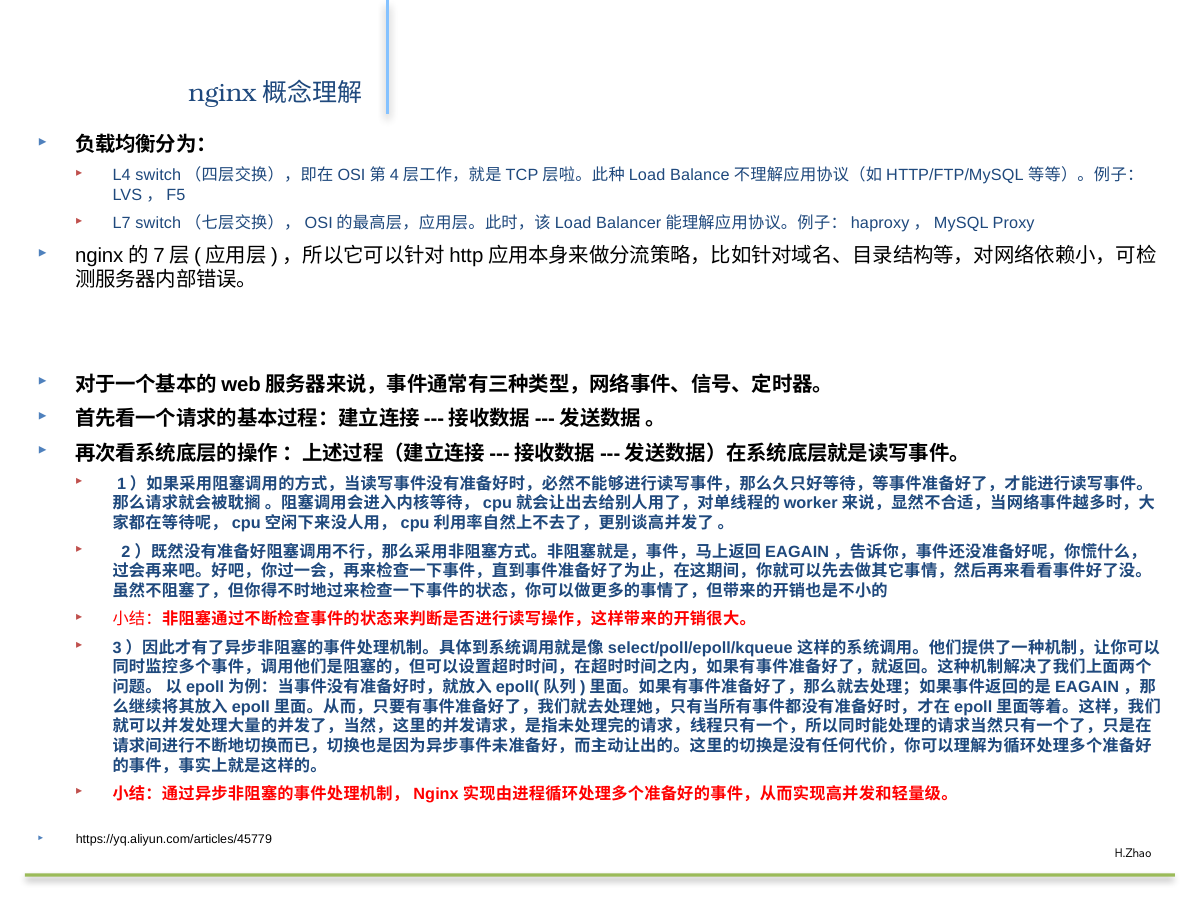

# nginx概念理解

负载均衡分为：
L4 switch（四层交换），即在OSI第4层工作，就是TCP层啦。此种Load Balance不理解应用协议（如HTTP/FTP/MySQL等等）。例子：LVS，F5
L7 switch（七层交换），OSI的最高层，应用层。此时，该Load Balancer能理解应用协议。例子：haproxy，MySQL Proxy
nginx的7层(应用层)，所以它可以针对http应用本身来做分流策略，比如针对域名、目录结构等，对网络依赖小，可检测服务器内部错误。

对于一个基本的web服务器来说，事件通常有三种类型，网络事件、信号、定时器。
首先看一个请求的基本过程：建立连接---接收数据---发送数据 。
再次看系统底层的操作 ：上述过程（建立连接---接收数据---发送数据）在系统底层就是读写事件。
 1）如果采用阻塞调用的方式，当读写事件没有准备好时，必然不能够进行读写事件，那么久只好等待，等事件准备好了，才能进行读写事件。那么请求就会被耽搁 。阻塞调用会进入内核等待，cpu就会让出去给别人用了，对单线程的worker来说，显然不合适，当网络事件越多时，大家都在等待呢，cpu空闲下来没人用，cpu利用率自然上不去了，更别谈高并发了 。
  2）既然没有准备好阻塞调用不行，那么采用非阻塞方式。非阻塞就是，事件，马上返回EAGAIN，告诉你，事件还没准备好呢，你慌什么，过会再来吧。好吧，你过一会，再来检查一下事件，直到事件准备好了为止，在这期间，你就可以先去做其它事情，然后再来看看事件好了没。虽然不阻塞了，但你得不时地过来检查一下事件的状态，你可以做更多的事情了，但带来的开销也是不小的
小结：非阻塞通过不断检查事件的状态来判断是否进行读写操作，这样带来的开销很大。
3）因此才有了异步非阻塞的事件处理机制。具体到系统调用就是像select/poll/epoll/kqueue这样的系统调用。他们提供了一种机制，让你可以同时监控多个事件，调用他们是阻塞的，但可以设置超时时间，在超时时间之内，如果有事件准备好了，就返回。这种机制解决了我们上面两个问题。 以epoll为例：当事件没有准备好时，就放入epoll(队列)里面。如果有事件准备好了，那么就去处理；如果事件返回的是EAGAIN，那么继续将其放入epoll里面。从而，只要有事件准备好了，我们就去处理她，只有当所有事件都没有准备好时，才在epoll里面等着。这样，我们就可以并发处理大量的并发了，当然，这里的并发请求，是指未处理完的请求，线程只有一个，所以同时能处理的请求当然只有一个了，只是在请求间进行不断地切换而已，切换也是因为异步事件未准备好，而主动让出的。这里的切换是没有任何代价，你可以理解为循环处理多个准备好的事件，事实上就是这样的。
小结：通过异步非阻塞的事件处理机制，Nginx实现由进程循环处理多个准备好的事件，从而实现高并发和轻量级。
https://yq.aliyun.com/articles/45779